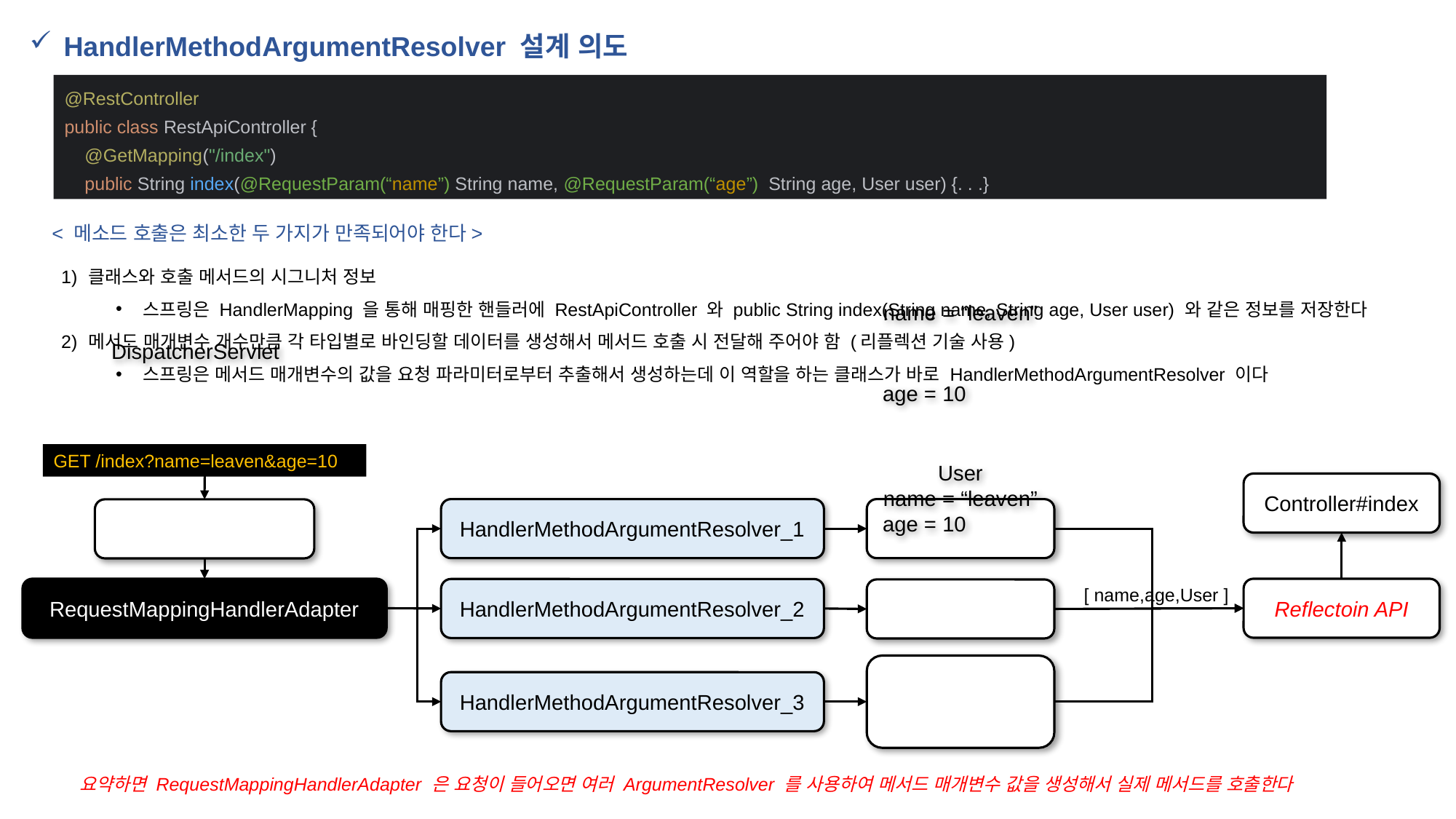

HandlerMethodArgumentResolver 설계 의도
@RestController
public class RestApiController {
    @GetMapping("/index")
    public String index(@RequestParam(“name”) String name, @RequestParam(“age”)  String age, User user) {. . .}
< 메소드 호출은 최소한 두 가지가 만족되어야 한다>
클래스와 호출 메서드의 시그니처 정보
스프링은 HandlerMapping 을 통해 매핑한 핸들러에 RestApiController 와 public String index(String name, String age, User user) 와 같은 정보를 저장한다
메서드 매개변수 개수만큼 각 타입별로 바인딩할 데이터를 생성해서 메서드 호출 시 전달해 주어야 함 (리플렉션 기술 사용)
스프링은 메서드 매개변수의 값을 요청 파라미터로부터 추출해서 생성하는데 이 역할을 하는 클래스가 바로 HandlerMethodArgumentResolver 이다
GET /index?name=leaven&age=10
Controller#index
HandlerMethodArgumentResolver_1
name = “leaven”
DispatcherServlet
[ name,age,User ]
RequestMappingHandlerAdapter
Reflectoin API
HandlerMethodArgumentResolver_2
age = 10
User
name = “leaven”
age = 10
HandlerMethodArgumentResolver_3
요약하면 RequestMappingHandlerAdapter 은 요청이 들어오면 여러 ArgumentResolver 를 사용하여 메서드 매개변수 값을 생성해서 실제 메서드를 호출한다